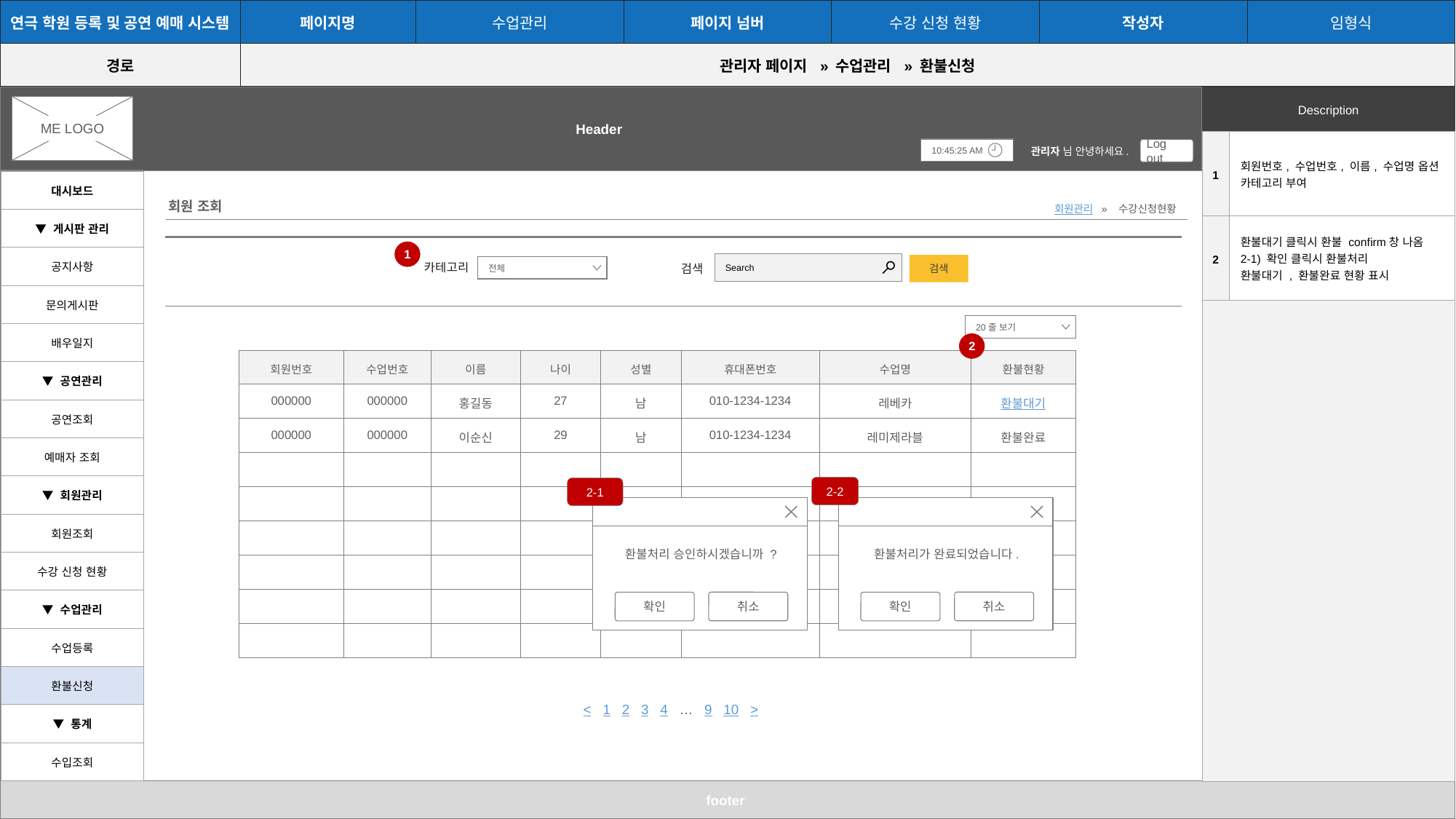

| 연극 학원 등록 및 공연 예매 시스템 | 페이지명 | 수업관리 | 페이지 넘버 | 수강 신청 현황 | 작성자 | 임형식 |
| --- | --- | --- | --- | --- | --- | --- |
| 경로 | 관리자 페이지  » 수업관리  » 환불신청 |  |  |  |  |  |
Header
| Description |
| --- |

ME LOGO
| 1 | 회원번호, 수업번호, 이름, 수업명 옵션 카테고리 부여 |
| --- | --- |
| 2 | 환불대기 클릭시 환불 confirm창 나옴 2-1) 확인 클릭시 환불처리 환불대기 , 환불완료 현황 표시 |
|  |  |
10:45:25 AM

관리자 님 안녕하세요.
Log out

| 대시보드 |
| --- |
| ▼ 게시판 관리 |
| 공지사항 |
| 문의게시판 |
| 배우일지 |
| ▼ 공연관리 |
| 공연조회 |
| 예매자 조회 |
| ▼ 회원관리 |
| 회원조회 |
| 수강 신청 현황 |
| ▼ 수업관리 |
| 수업등록 |
| 환불신청 |
| ▼ 통계 |
| 수입조회 |
회원 조회
회원관리  »   수강신청현황
1
Search

검색
카테고리
전체

검색
20줄 보기

2
| 회원번호 | 수업번호 | 이름 | 나이 | 성별 | 휴대폰번호 | 수업명 | 환불현황 |
| --- | --- | --- | --- | --- | --- | --- | --- |
| 000000 | 000000 | 홍길동 | 27 | 남 | 010-1234-1234 | 레베카 | 환불대기 |
| 000000 | 000000 | 이순신 | 29 | 남 | 010-1234-1234 | 레미제라블 | 환불완료 |
|  |  |  |  |  |  |  |  |
|  |  |  |  |  |  |  |  |
|  |  |  |  |  |  |  |  |
|  |  |  |  |  |  |  |  |
|  |  |  |  |  |  |  |  |
|  |  |  |  |  |  |  |  |
2-2
2-1

환불처리 승인하시겠습니까 ?

확인

환불처리가 완료되었습니다.

확인
취소
취소
<   1   2   3   4   …   9   10   >
footer